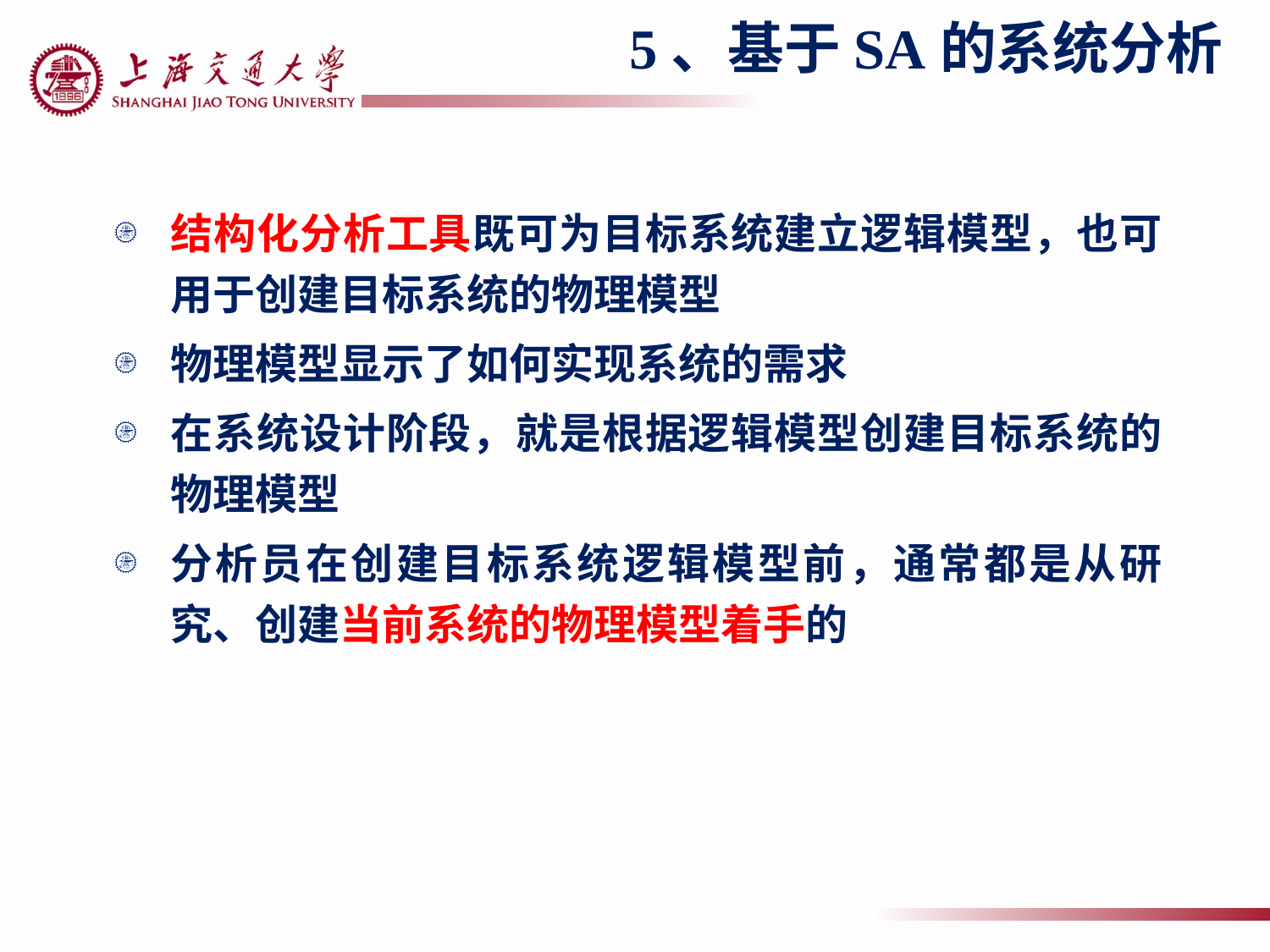

5、基于SA的系统分析
结构化分析工具既可为目标系统建立逻辑模型，也可用于创建目标系统的物理模型
物理模型显示了如何实现系统的需求
在系统设计阶段，就是根据逻辑模型创建目标系统的物理模型
分析员在创建目标系统逻辑模型前，通常都是从研究、创建当前系统的物理模型着手的